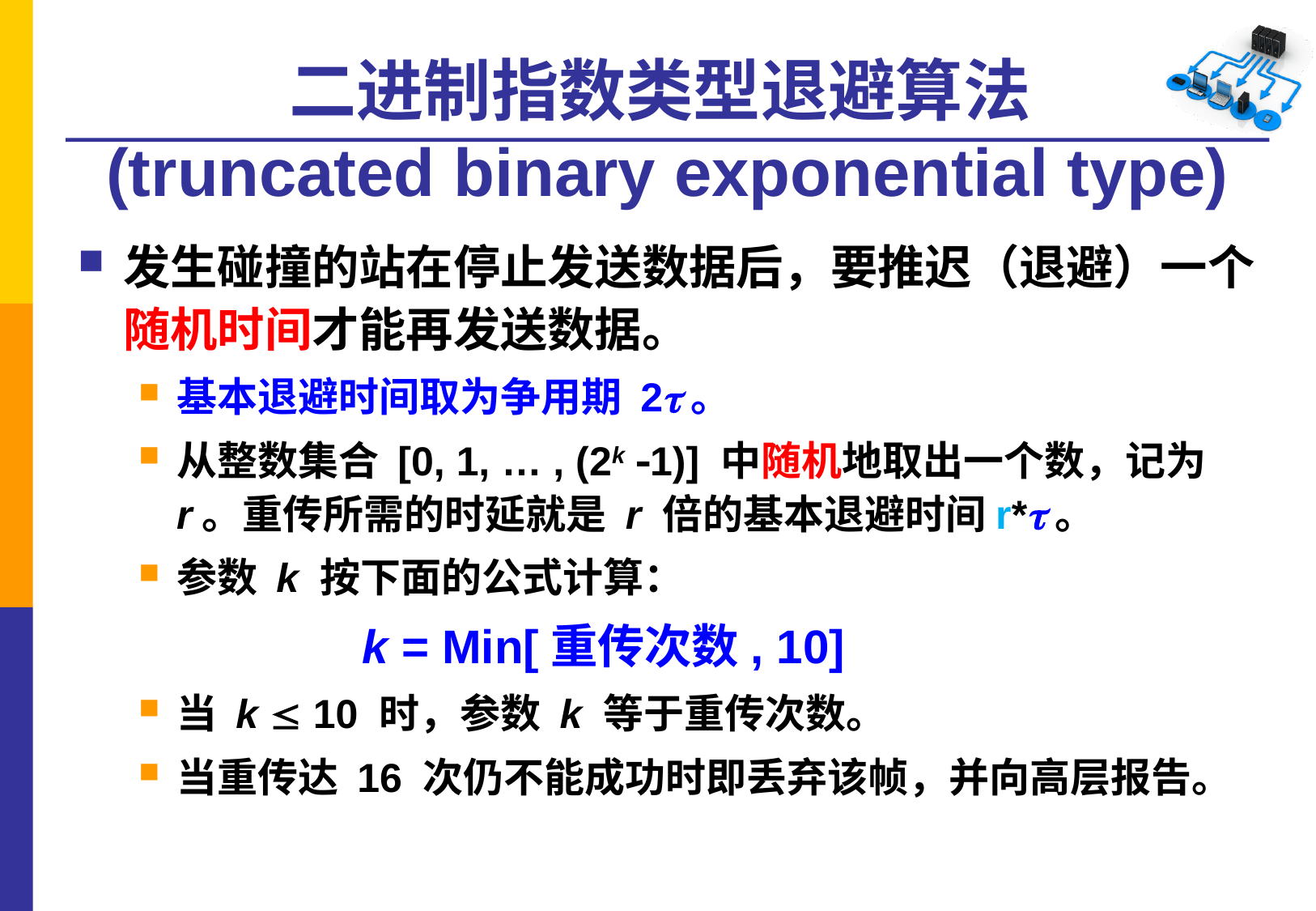

# 二进制指数类型退避算法 (truncated binary exponential type)
发生碰撞的站在停止发送数据后，要推迟（退避）一个随机时间才能再发送数据。
基本退避时间取为争用期 2τ。
从整数集合 [0, 1, … , (2k −1)] 中随机地取出一个数，记为 r。重传所需的时延就是 r 倍的基本退避时间r*τ。
参数 k 按下面的公式计算：
                 k = Min[重传次数, 10]
当 k ≤ 10 时，参数 k 等于重传次数。
当重传达 16 次仍不能成功时即丢弃该帧，并向高层报告。